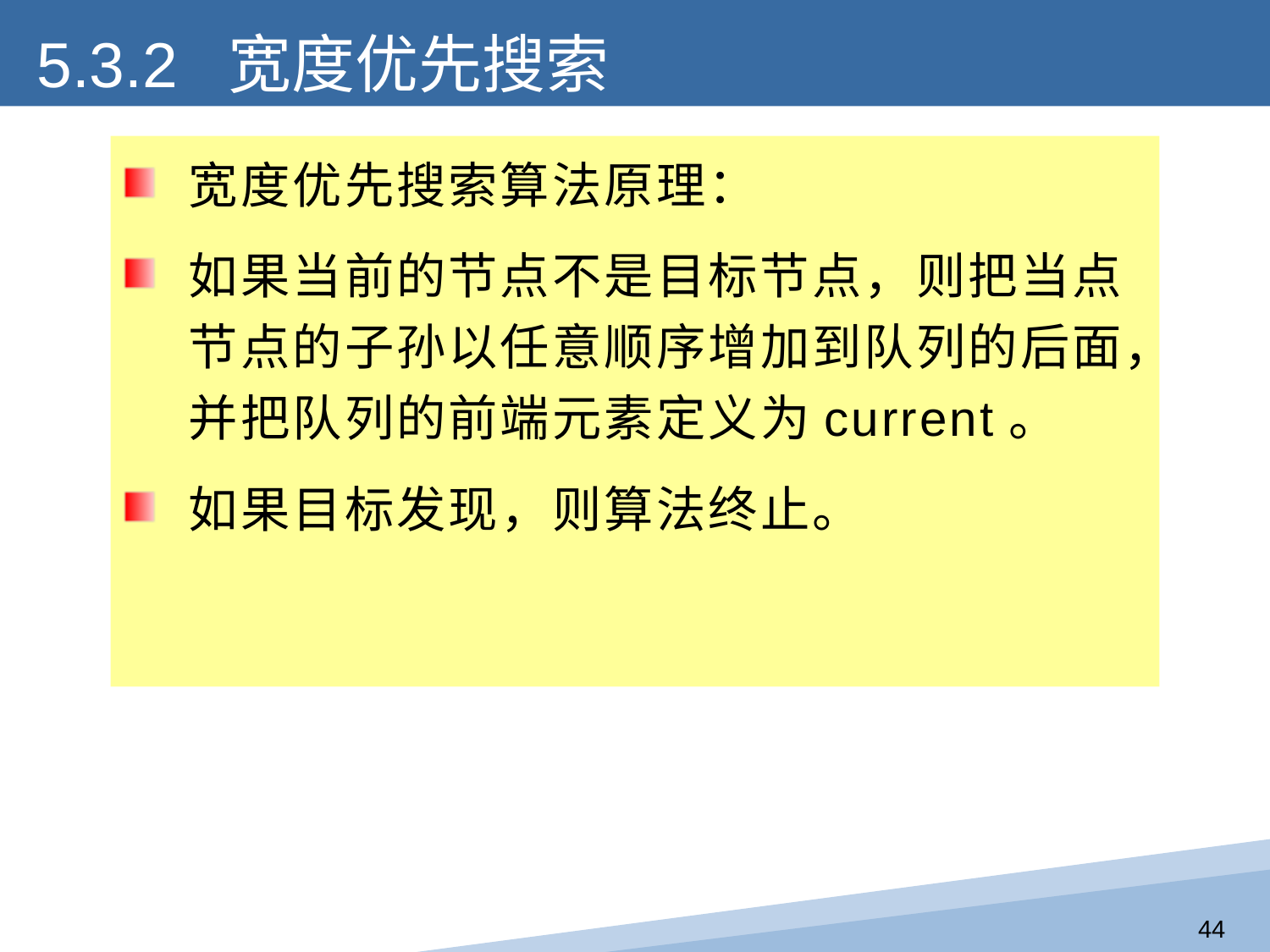

5.3.2  宽度优先搜索
宽度优先搜索算法原理：
如果当前的节点不是目标节点，则把当点节点的子孙以任意顺序增加到队列的后面，并把队列的前端元素定义为current。
如果目标发现，则算法终止。

44